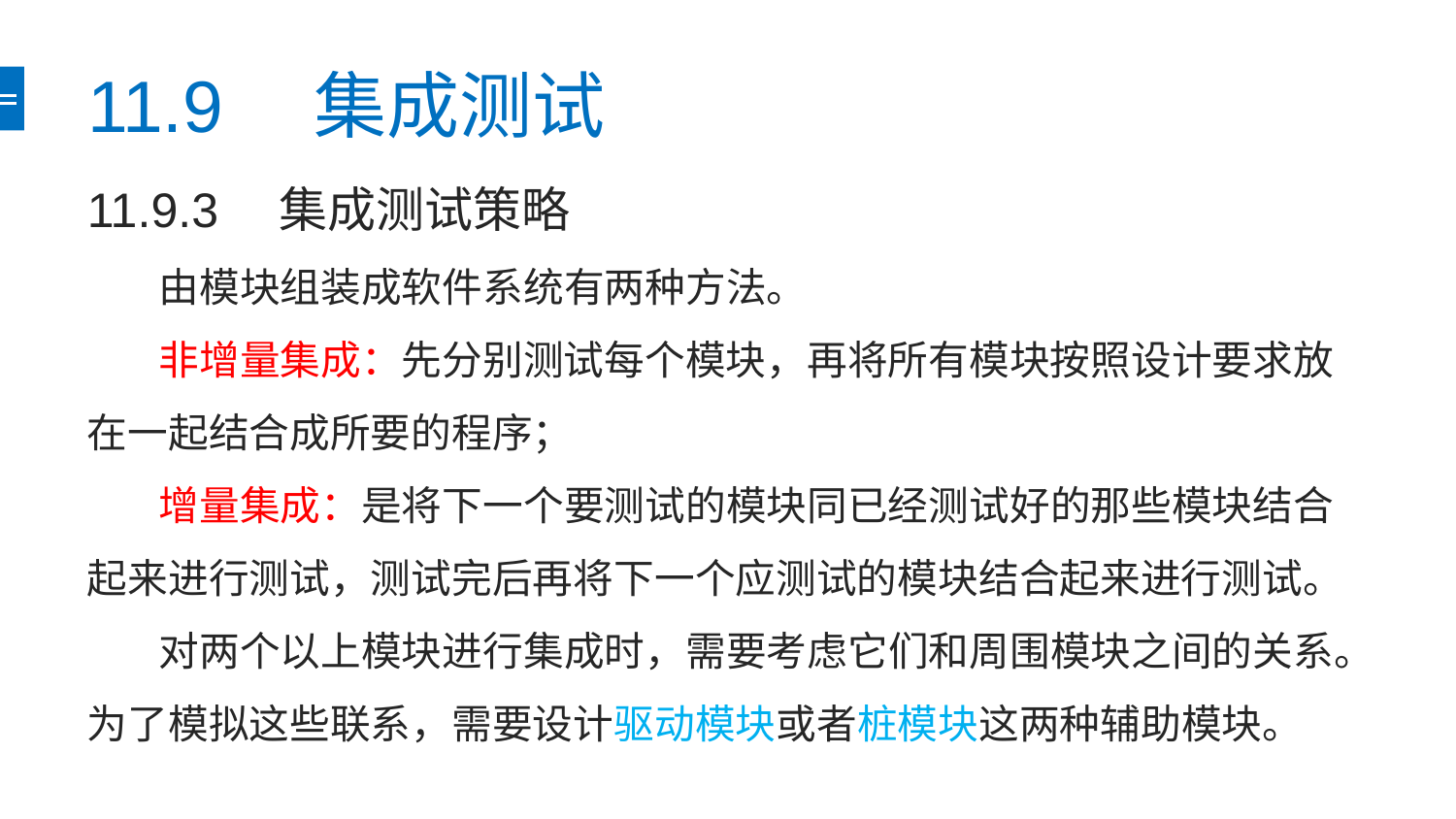

# 11.9　集成测试
11.9.3　集成测试策略
由模块组装成软件系统有两种方法。
非增量集成：先分别测试每个模块，再将所有模块按照设计要求放在一起结合成所要的程序；
增量集成：是将下一个要测试的模块同已经测试好的那些模块结合起来进行测试，测试完后再将下一个应测试的模块结合起来进行测试。
对两个以上模块进行集成时，需要考虑它们和周围模块之间的关系。为了模拟这些联系，需要设计驱动模块或者桩模块这两种辅助模块。